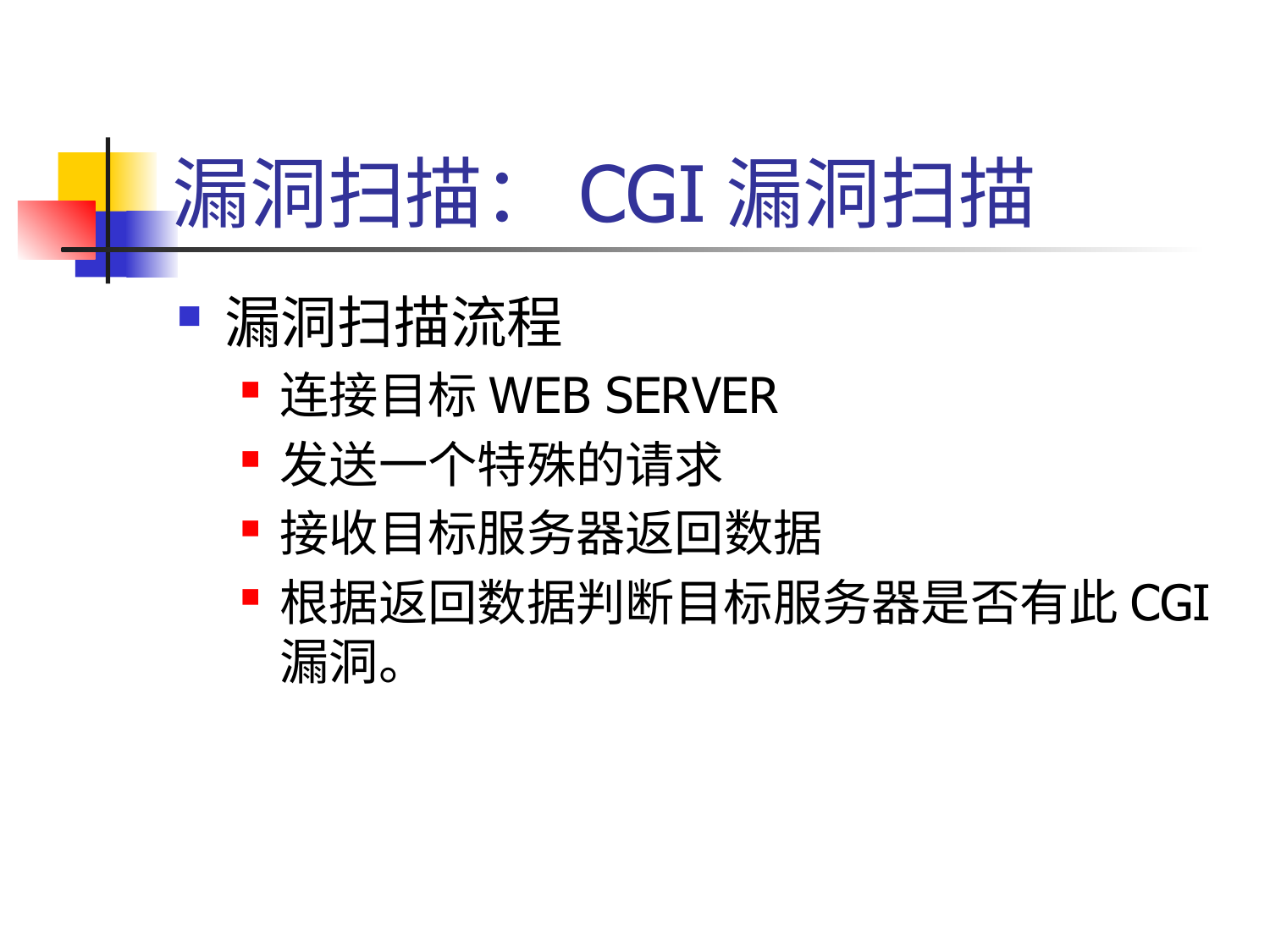

# 漏洞扫描：CGI漏洞扫描
漏洞扫描流程
连接目标WEB SERVER
发送一个特殊的请求
接收目标服务器返回数据
根据返回数据判断目标服务器是否有此CGI漏洞。